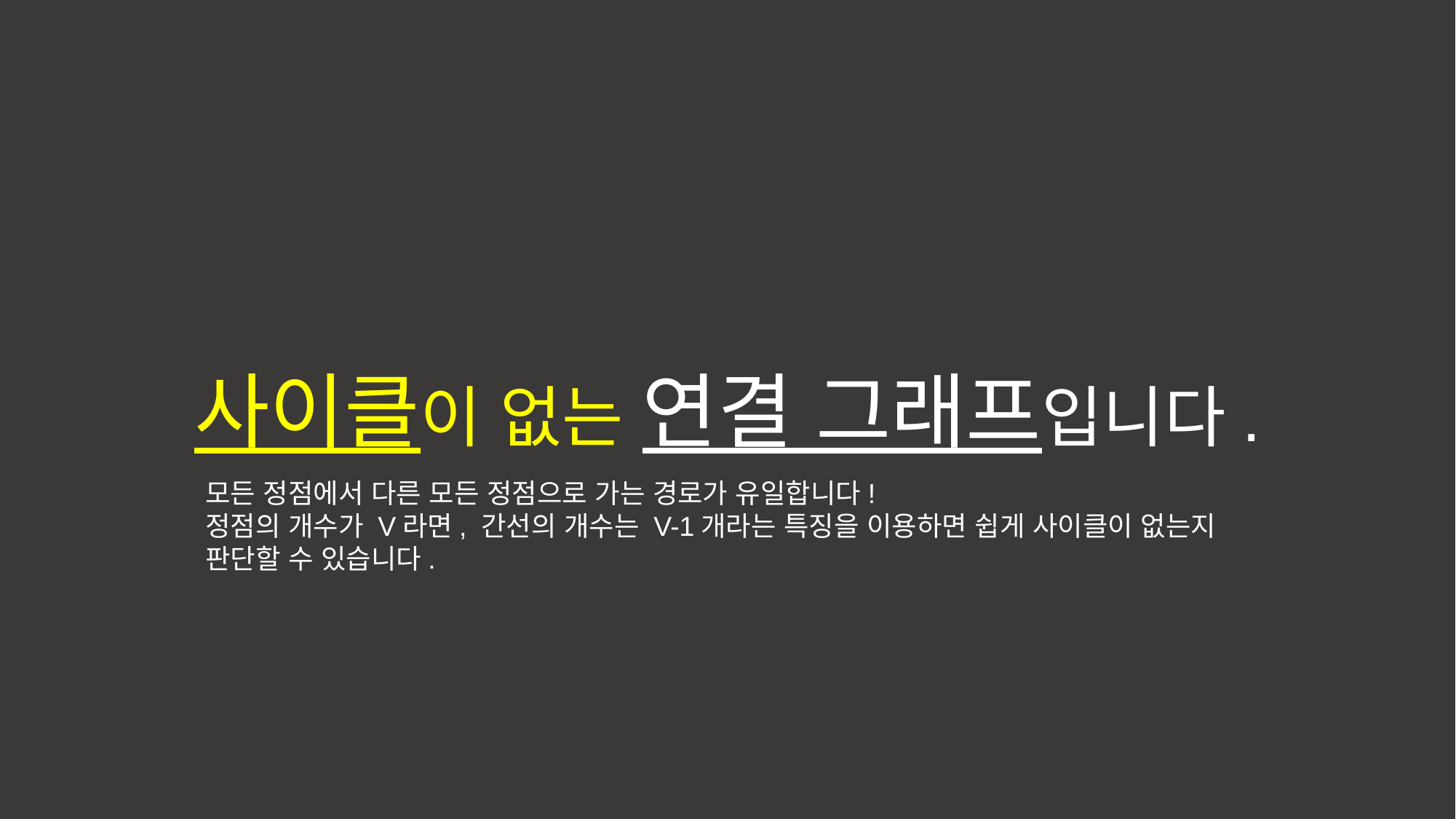

사이클이 없는 연결 그래프입니다.
모든 정점에서 다른 모든 정점으로 가는 경로가 유일합니다!
정점의 개수가 V라면, 간선의 개수는 V-1개라는 특징을 이용하면 쉽게 사이클이 없는지
판단할 수 있습니다.